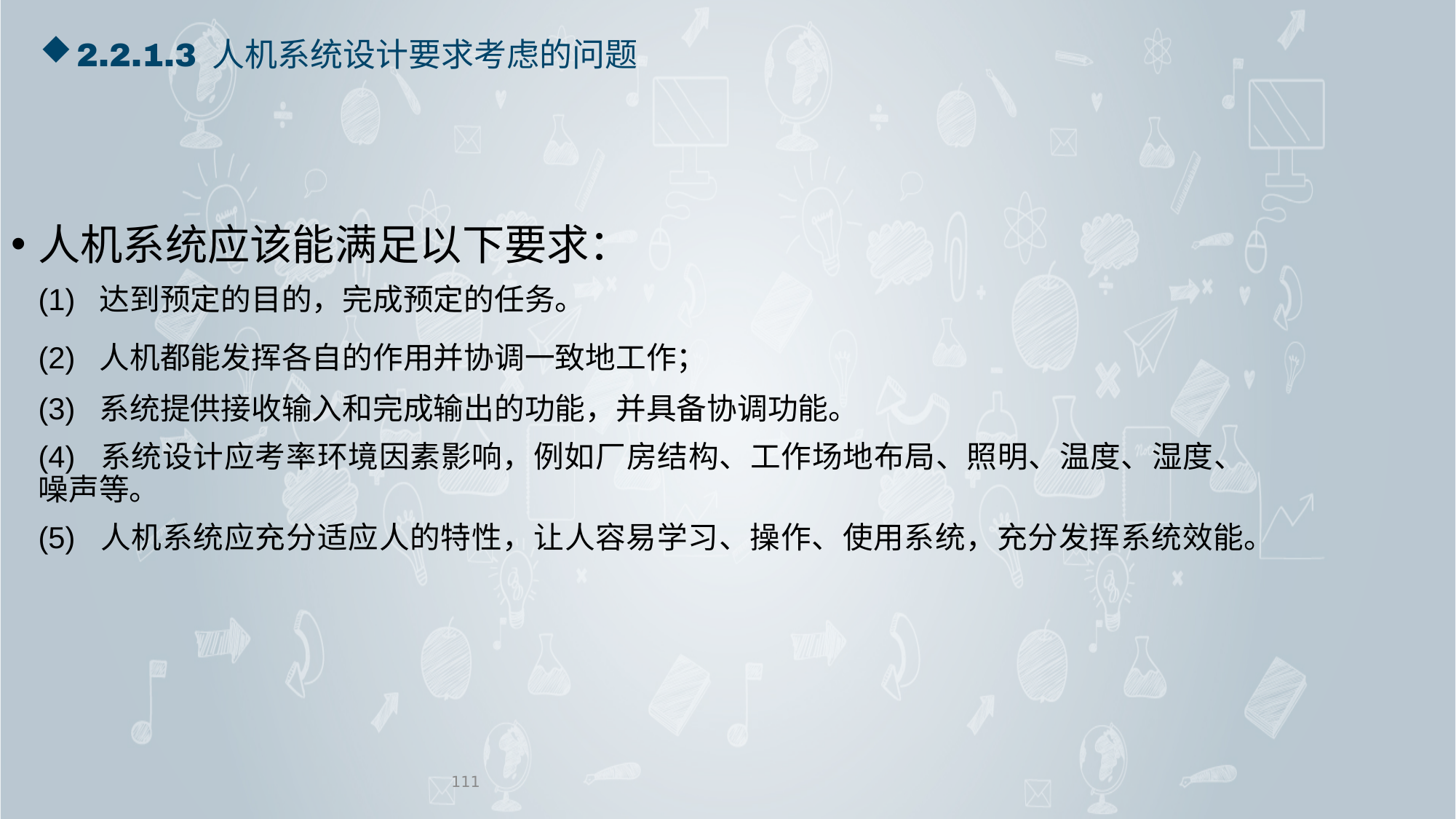

# 2.2.1.3 人机系统设计要求考虑的问题
人机系统应该能满足以下要求：
	(1)  达到预定的目的，完成预定的任务。
	(2)  人机都能发挥各自的作用并协调一致地工作；
	(3)  系统提供接收输入和完成输出的功能，并具备协调功能。
	(4)  系统设计应考率环境因素影响，例如厂房结构、工作场地布局、照明、温度、湿度、噪声等。
	(5)  人机系统应充分适应人的特性，让人容易学习、操作、使用系统，充分发挥系统效能。

111